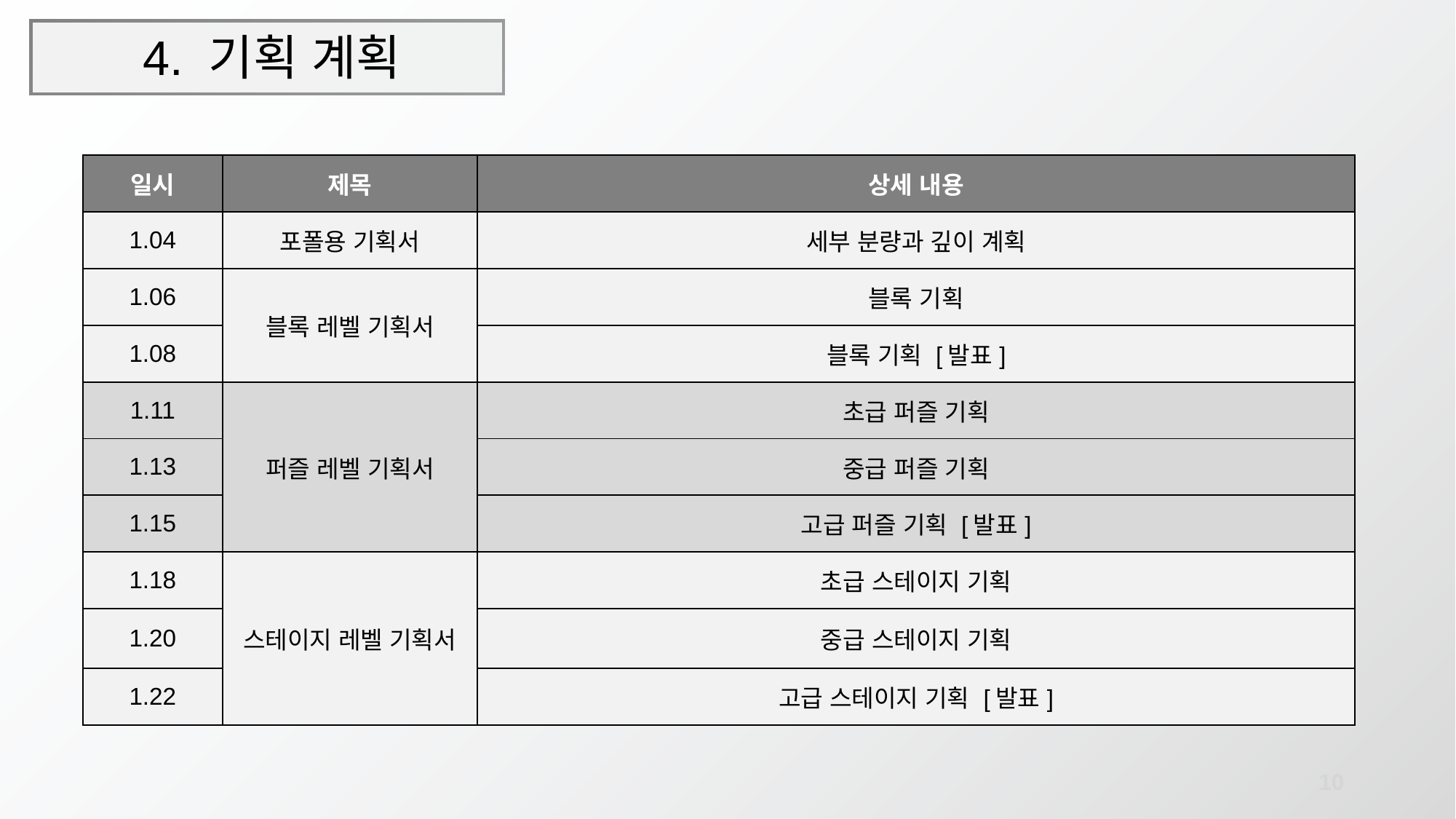

# 4. 기획 계획
| 일시 | 제목 | 상세 내용 |
| --- | --- | --- |
| 1.04 | 포폴용 기획서 | 세부 분량과 깊이 계획 |
| 1.06 | 블록 레벨 기획서 | 블록 기획 |
| 1.08 |  | 블록 기획 [발표] |
| 1.11 | 퍼즐 레벨 기획서 | 초급 퍼즐 기획 |
| 1.13 |  | 중급 퍼즐 기획 |
| 1.15 |  | 고급 퍼즐 기획 [발표] |
| 1.18 | 스테이지 레벨 기획서 | 초급 스테이지 기획 |
| 1.20 |  | 중급 스테이지 기획 |
| 1.22 |  | 고급 스테이지 기획 [발표] |
10